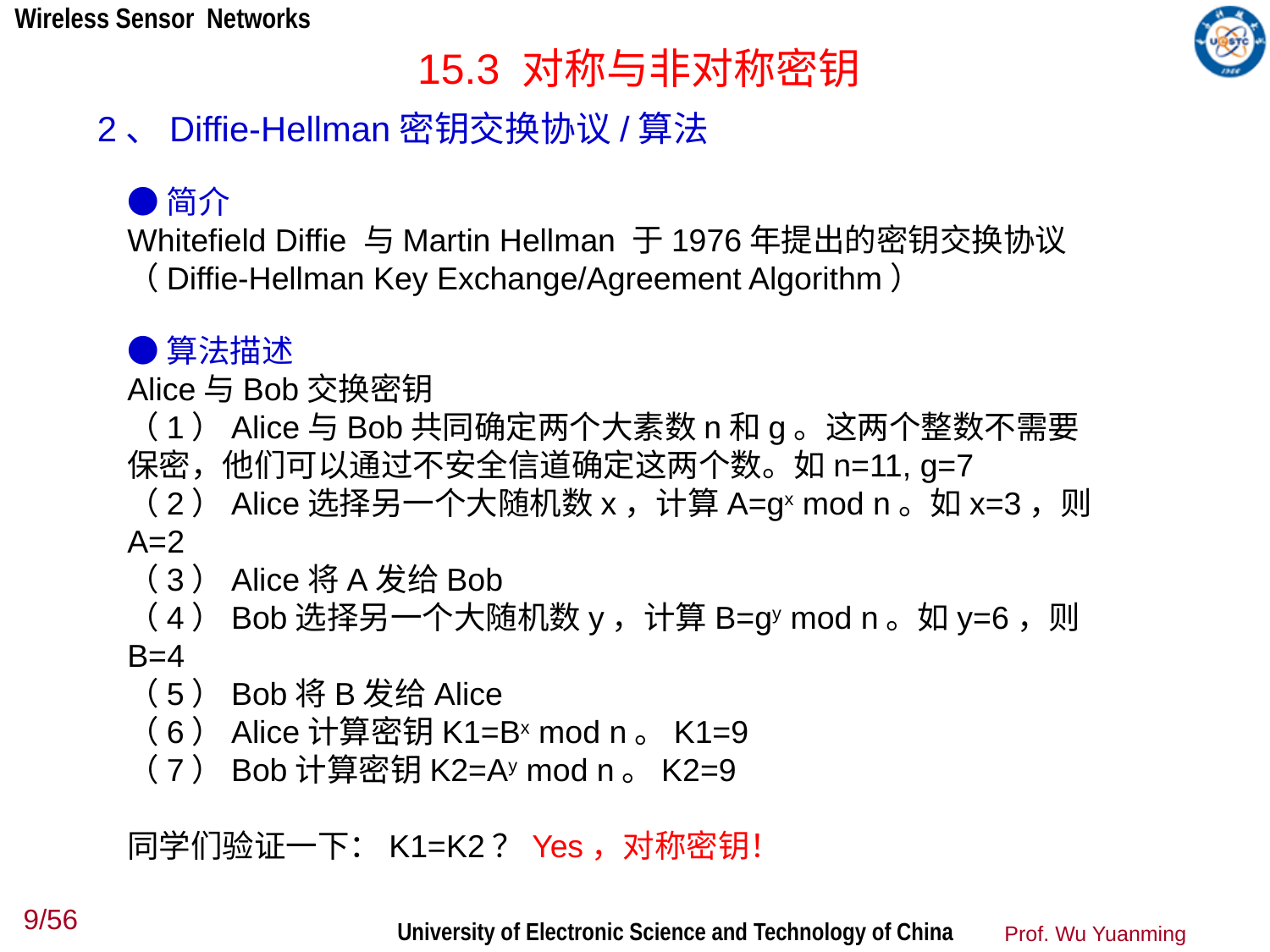

15.3 对称与非对称密钥
2、Diffie-Hellman密钥交换协议/算法
●简介
Whitefield Diffie 与Martin Hellman 于1976年提出的密钥交换协议（Diffie-Hellman Key Exchange/Agreement Algorithm）
●算法描述
Alice与Bob交换密钥
（1）Alice与Bob共同确定两个大素数n和g。这两个整数不需要保密，他们可以通过不安全信道确定这两个数。如n=11, g=7
（2）Alice选择另一个大随机数x，计算A=gx mod n。如x=3，则A=2
（3）Alice将A发给Bob
（4）Bob选择另一个大随机数y，计算B=gy mod n。如y=6，则B=4
（5）Bob将B发给Alice
（6）Alice计算密钥K1=Bx mod n。K1=9
（7）Bob计算密钥K2=Ay mod n。K2=9

同学们验证一下：K1=K2？Yes，对称密钥！
9/56
Prof. Wu Yuanming